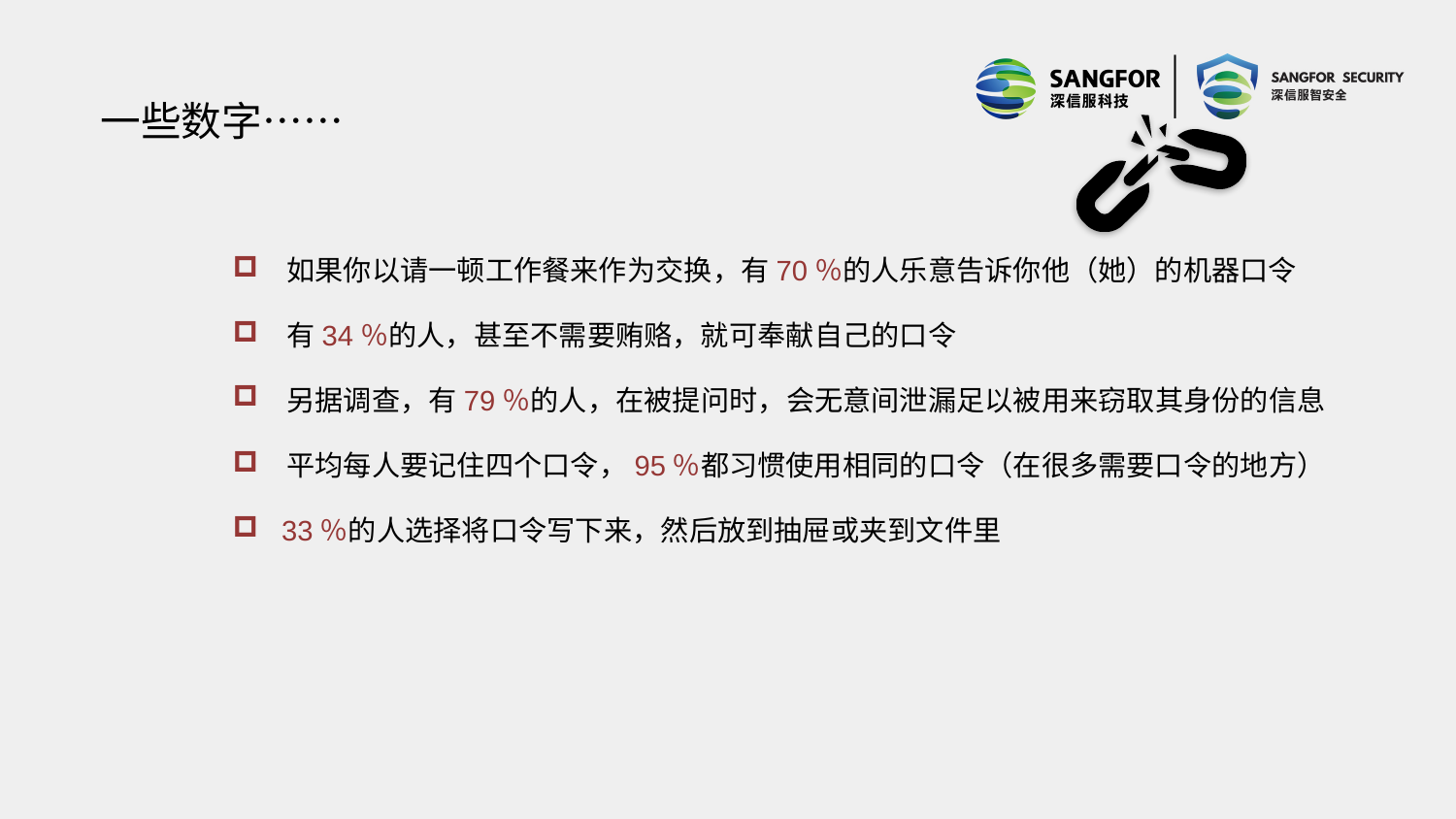

# 一些数字……

 如果你以请一顿工作餐来作为交换，有70％的人乐意告诉你他（她）的机器口令
 有34％的人，甚至不需要贿赂，就可奉献自己的口令
 另据调查，有79％的人，在被提问时，会无意间泄漏足以被用来窃取其身份的信息
 平均每人要记住四个口令，95％都习惯使用相同的口令（在很多需要口令的地方）
 33％的人选择将口令写下来，然后放到抽屉或夹到文件里